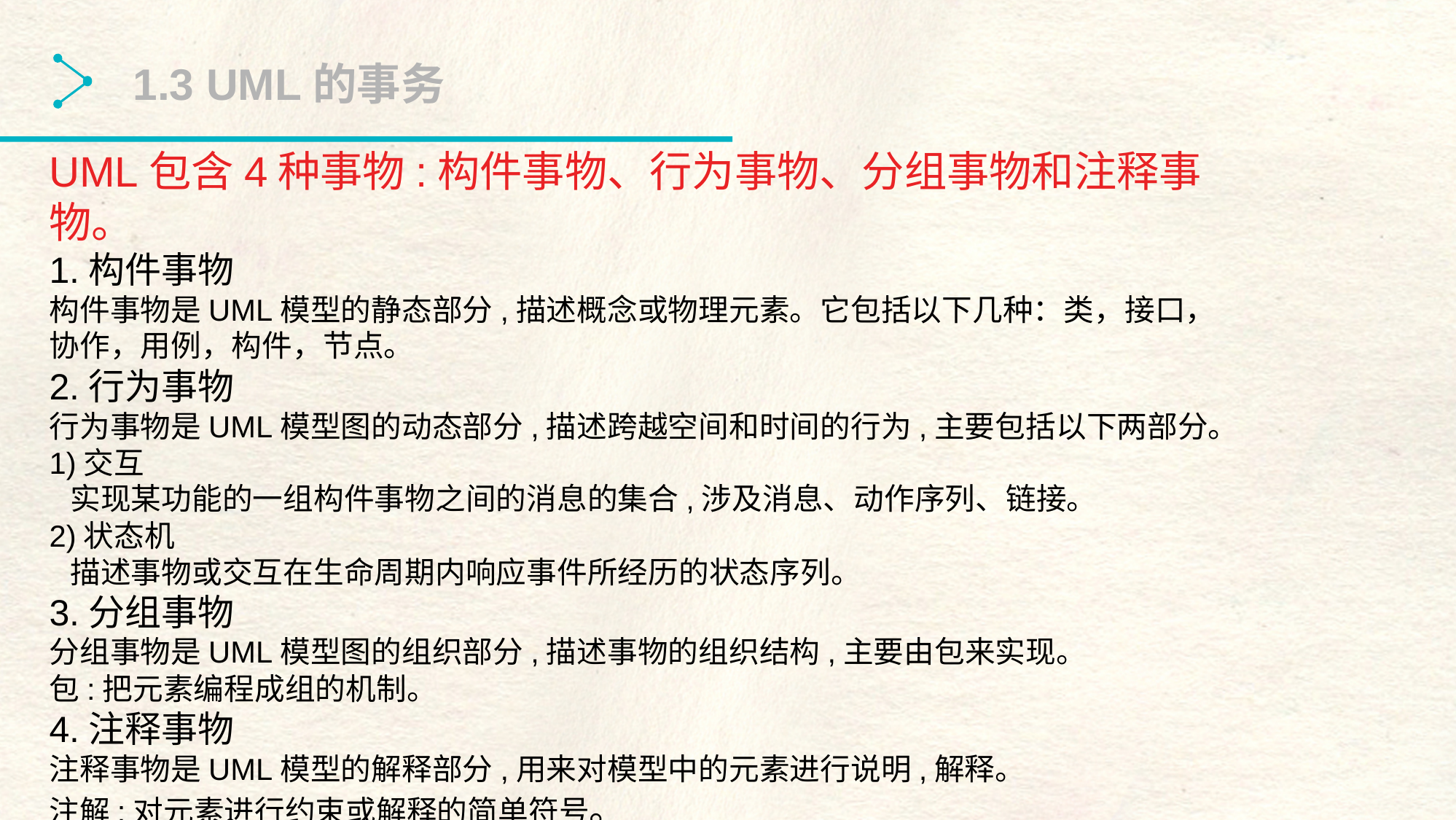

1.3 UML的事务

UML包含4种事物:构件事物、行为事物、分组事物和注释事物。
1.构件事物
构件事物是UML模型的静态部分,描述概念或物理元素。它包括以下几种：类，接口，协作，用例，构件，节点。
2.行为事物
行为事物是UML模型图的动态部分,描述跨越空间和时间的行为,主要包括以下两部分。
1)交互
  实现某功能的一组构件事物之间的消息的集合,涉及消息、动作序列、链接。
2)状态机
  描述事物或交互在生命周期内响应事件所经历的状态序列。
3.分组事物
分组事物是UML模型图的组织部分,描述事物的组织结构,主要由包来实现。
包:把元素编程成组的机制。
4.注释事物
注释事物是UML模型的解释部分,用来对模型中的元素进行说明,解释。
注解:对元素进行约束或解释的简单符号。